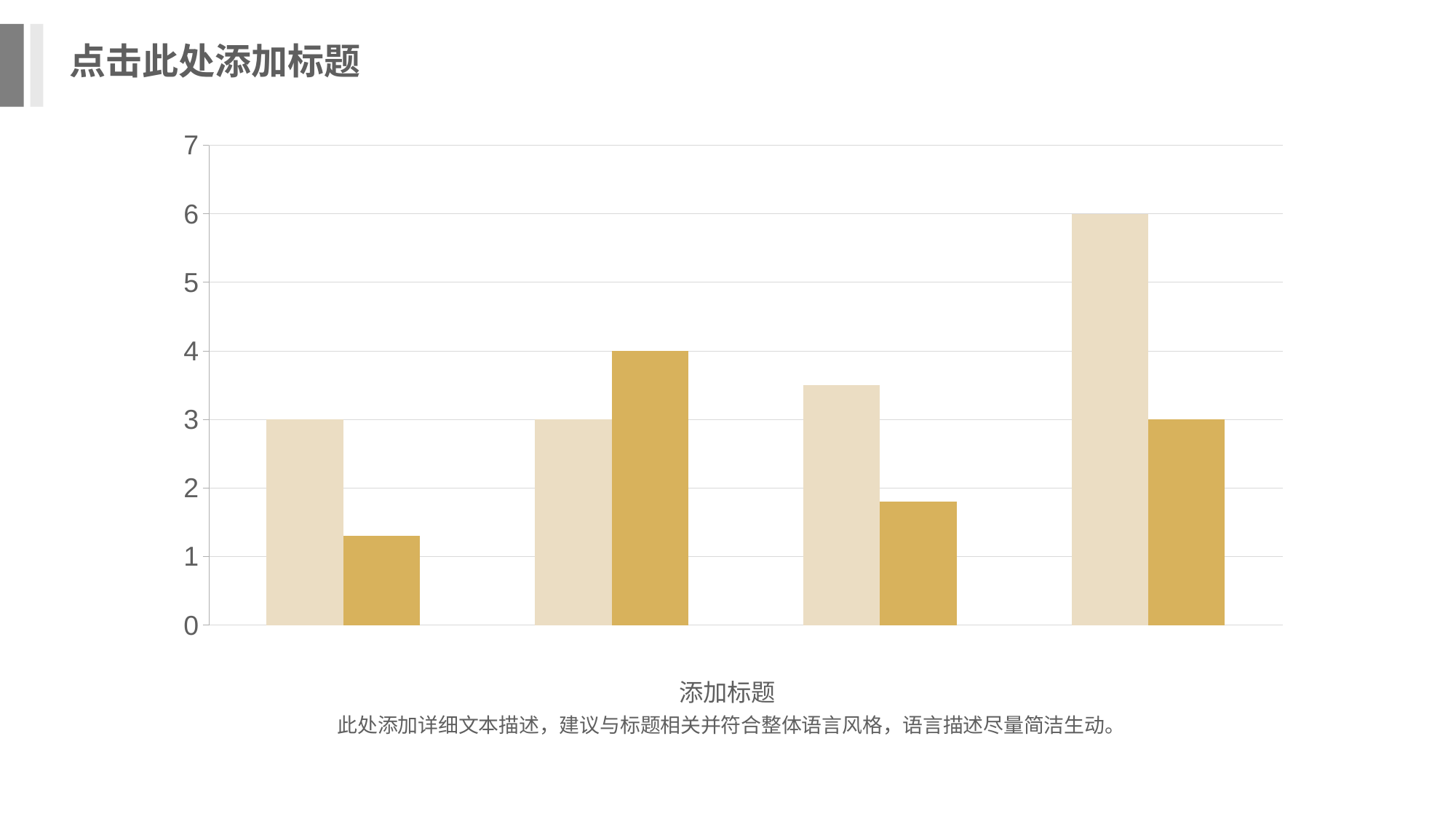

点击此处添加标题

### Chart

| Category |  |  |
|---|---|---|
添加标题
此处添加详细文本描述，建议与标题相关并符合整体语言风格，语言描述尽量简洁生动。